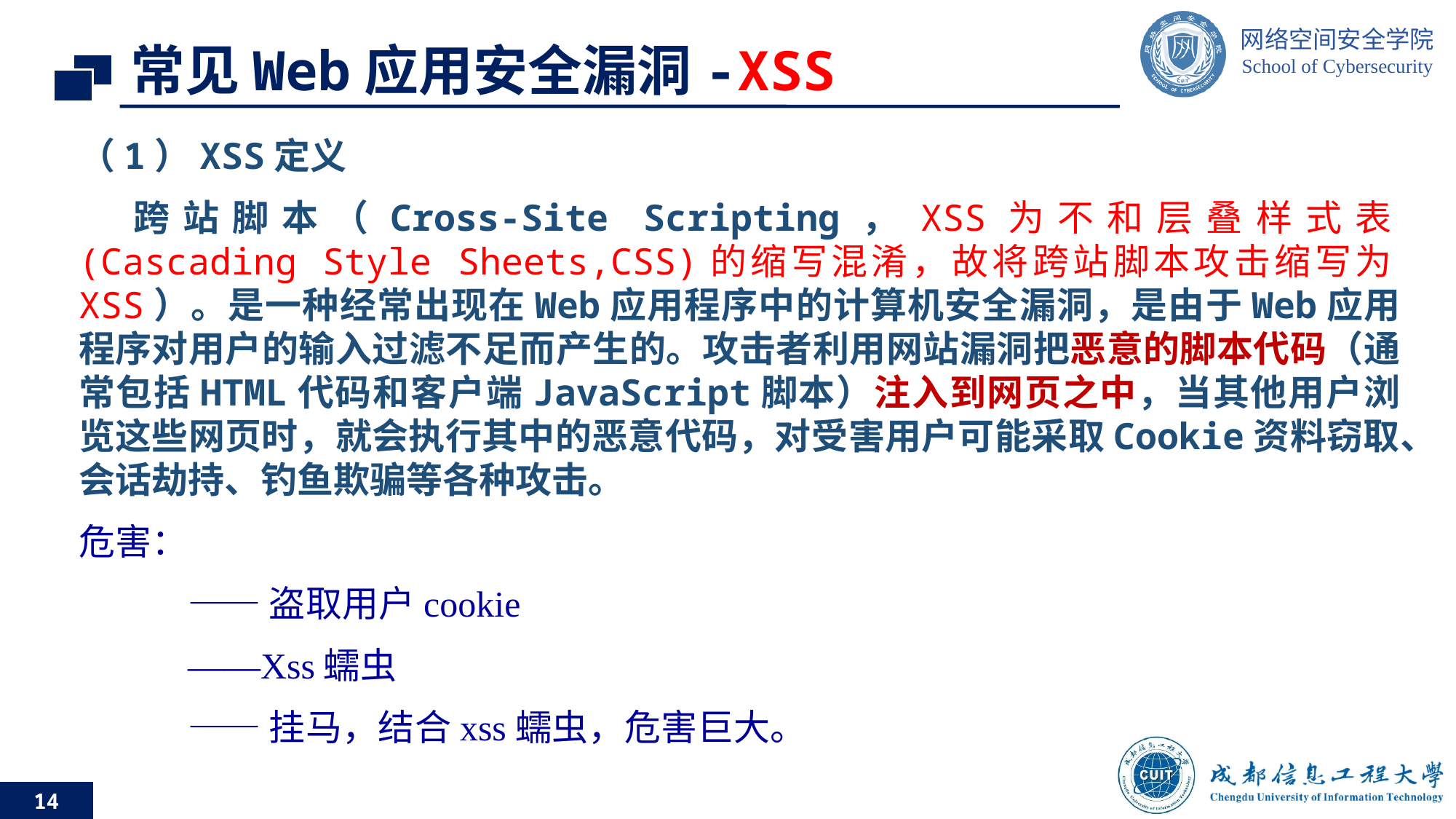

# 常见Web应用安全漏洞-XSS
（1）XSS定义
跨站脚本（Cross-Site Scripting，XSS为不和层叠样式表(Cascading Style Sheets,CSS)的缩写混淆，故将跨站脚本攻击缩写为XSS）。是一种经常出现在Web应用程序中的计算机安全漏洞，是由于Web应用程序对用户的输入过滤不足而产生的。攻击者利用网站漏洞把恶意的脚本代码（通常包括HTML代码和客户端JavaScript脚本）注入到网页之中，当其他用户浏览这些网页时，就会执行其中的恶意代码，对受害用户可能采取Cookie资料窃取、会话劫持、钓鱼欺骗等各种攻击。
危害：
	——盗取用户cookie
	——Xss蠕虫
	——挂马，结合xss蠕虫，危害巨大。

14